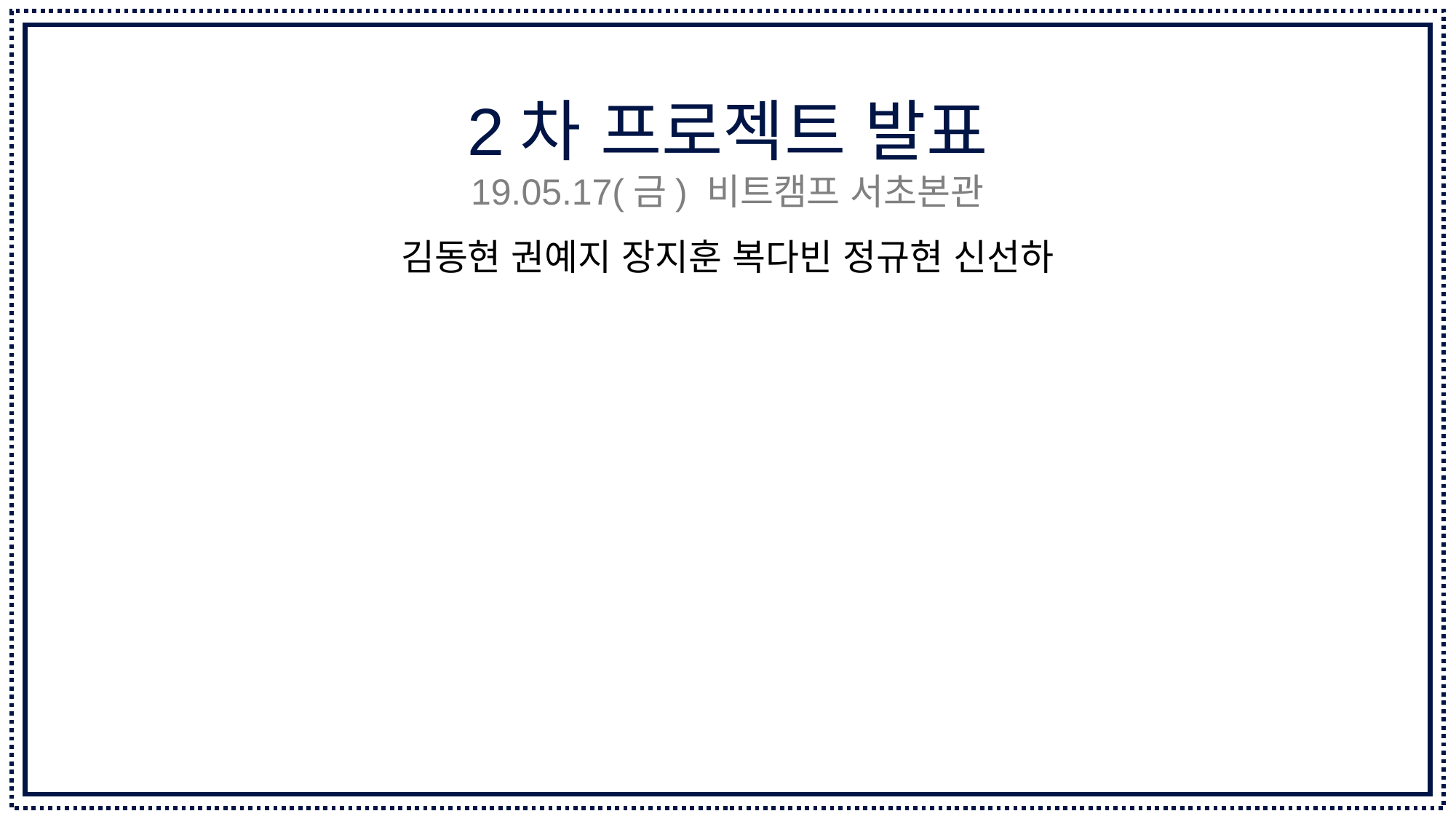

2차 프로젝트 발표
19.05.17(금) 비트캠프 서초본관
김동현 권예지 장지훈 복다빈 정규현 신선하